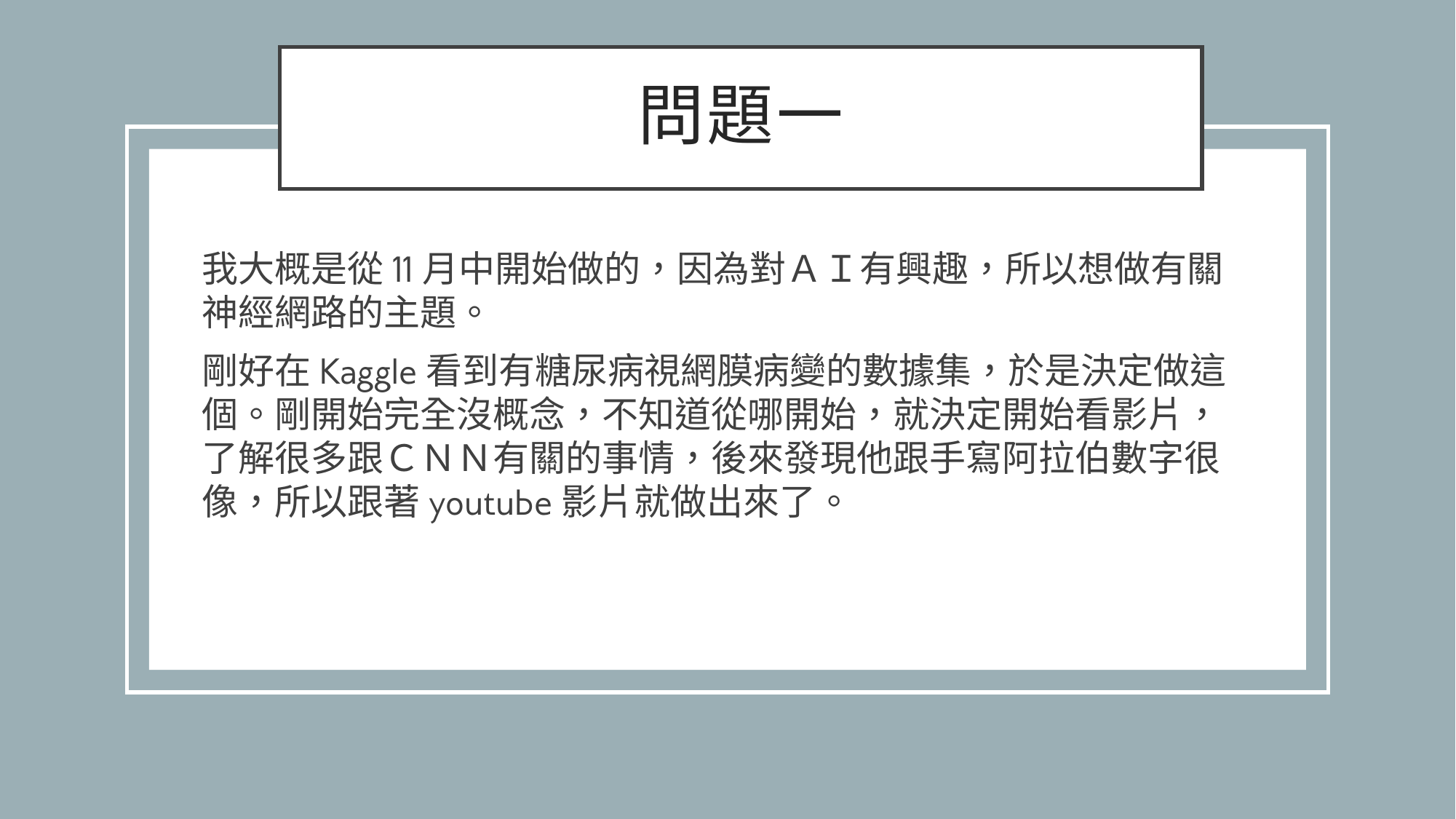

# 問題一

我大概是從11月中開始做的，因為對ＡＩ有興趣，所以想做有關神經網路的主題。
剛好在Kaggle看到有糖尿病視網膜病變的數據集，於是決定做這個。剛開始完全沒概念，不知道從哪開始，就決定開始看影片，了解很多跟ＣＮＮ有關的事情，後來發現他跟手寫阿拉伯數字很像，所以跟著youtube影片就做出來了。